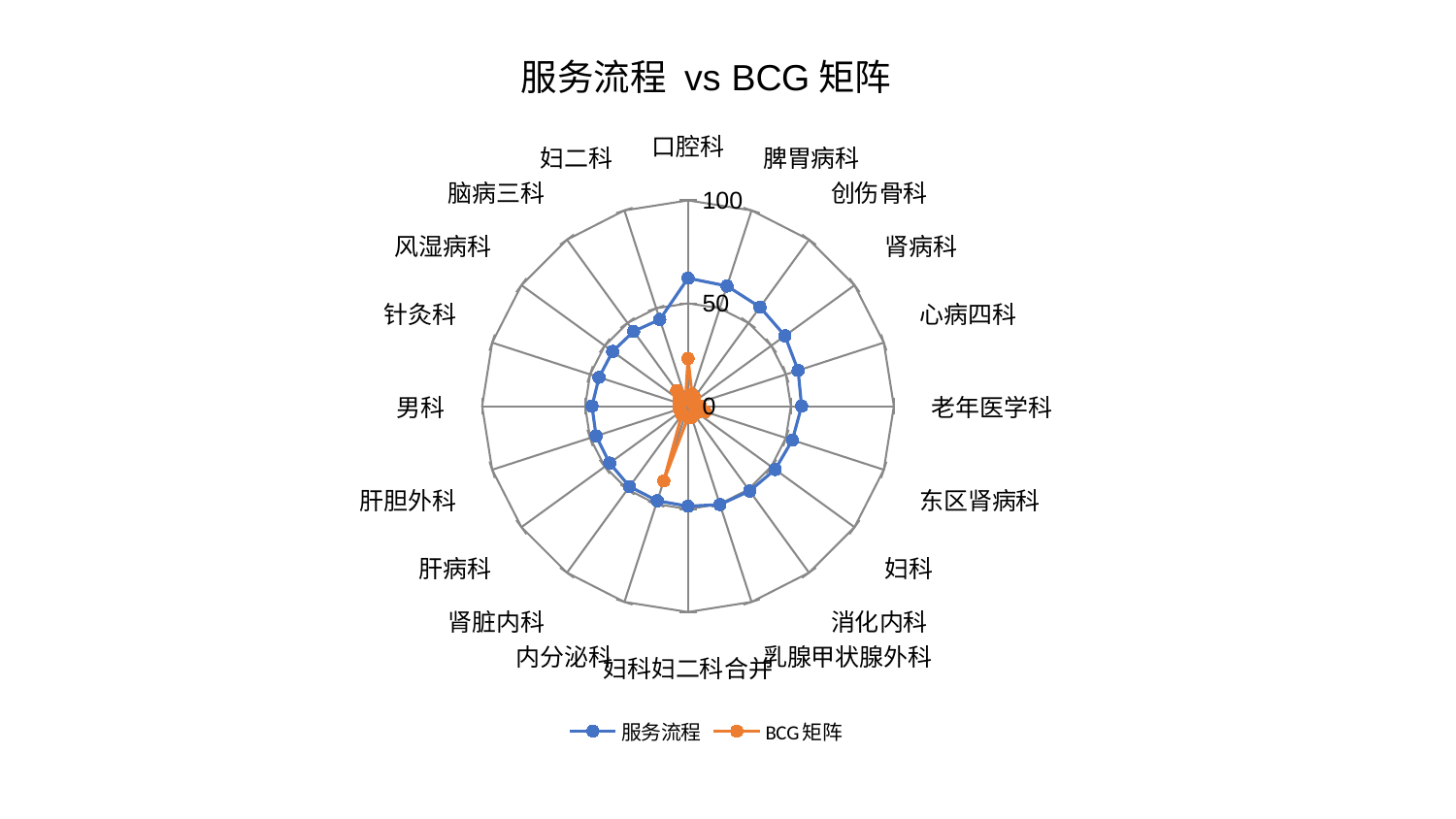

### Chart: 服务流程 vs BCG矩阵

| Category | 服务流程 | BCG矩阵 |
|---|---|---|
| 口腔科 | 62.20749552608783 | 23.18640966380584 |
| 脾胃病科 | 61.403068824954254 | 6.1946645019857725 |
| 创伤骨科 | 59.50417901641095 | 5.422070346312142 |
| 肾病科 | 58.2153025753298 | 3.105386661152835 |
| 心病四科 | 56.235201302808605 | 2.6105075912099465 |
| 老年医学科 | 55.192162178898 | 5.985208037540862 |
| 东区肾病科 | 53.31187827904482 | 8.907798386749604 |
| 妇科 | 52.33981838844412 | 5.357924564728095 |
| 消化内科 | 50.95444464860875 | 4.929861338722624 |
| 乳腺甲状腺外科 | 50.26954681056437 | 5.6597260365701025 |
| 妇科妇二科合并 | 48.606148581203016 | 5.358438495871659 |
| 内分泌科 | 48.34090541149249 | 38.20292907102535 |
| 肾脏内科 | 48.29416877276853 | 5.055569472136634 |
| 肝病科 | 47.05854265190923 | 4.442582423293836 |
| 肝胆外科 | 46.94878086531904 | 4.381909433471742 |
| 男科 | 46.65091545541996 | 4.16134089576526 |
| 针灸科 | 45.420092658465066 | 4.382881847308832 |
| 风湿病科 | 45.268329412557854 | 5.462104545911483 |
| 脑病三科 | 44.94137757071963 | 9.365139365319676 |
| 妇二科 | 44.317081845543015 | 3.801385476393216 |
111